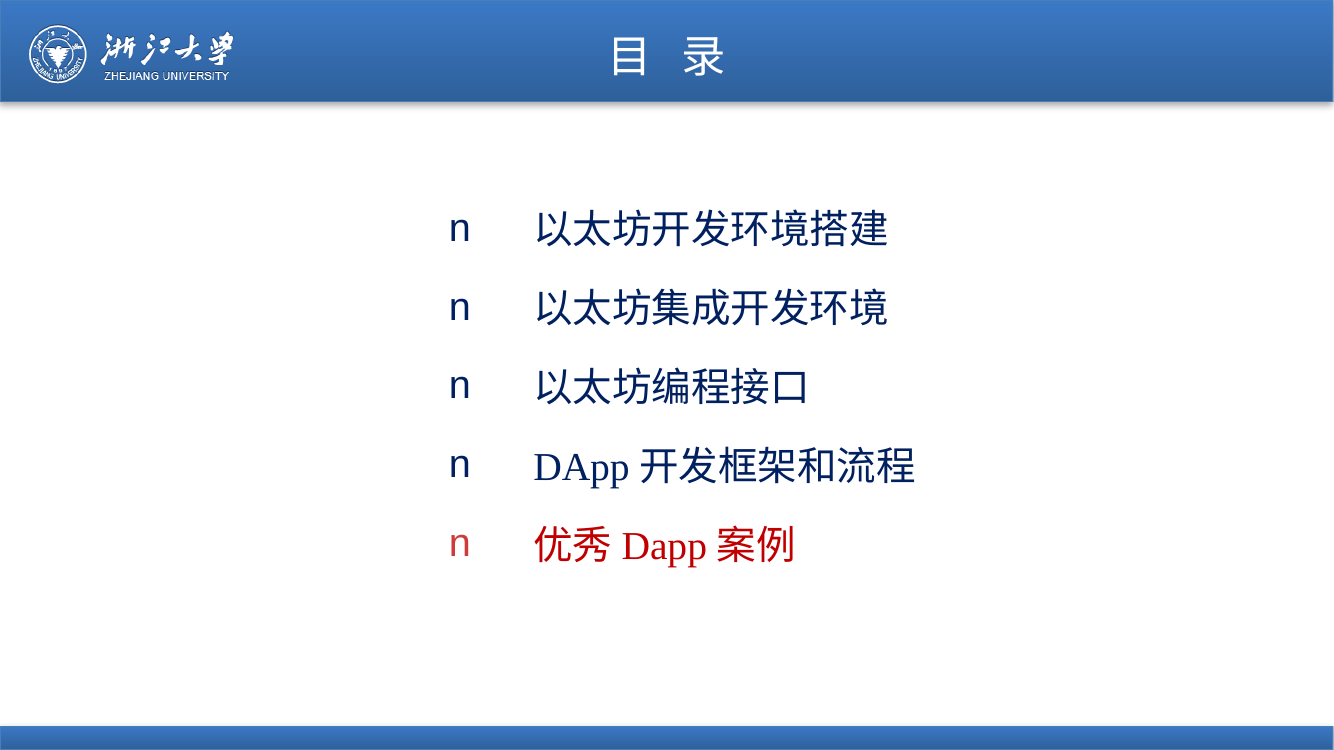

# 目   录
以太坊开发环境搭建
以太坊集成开发环境
以太坊编程接口
DApp开发框架和流程
优秀Dapp案例